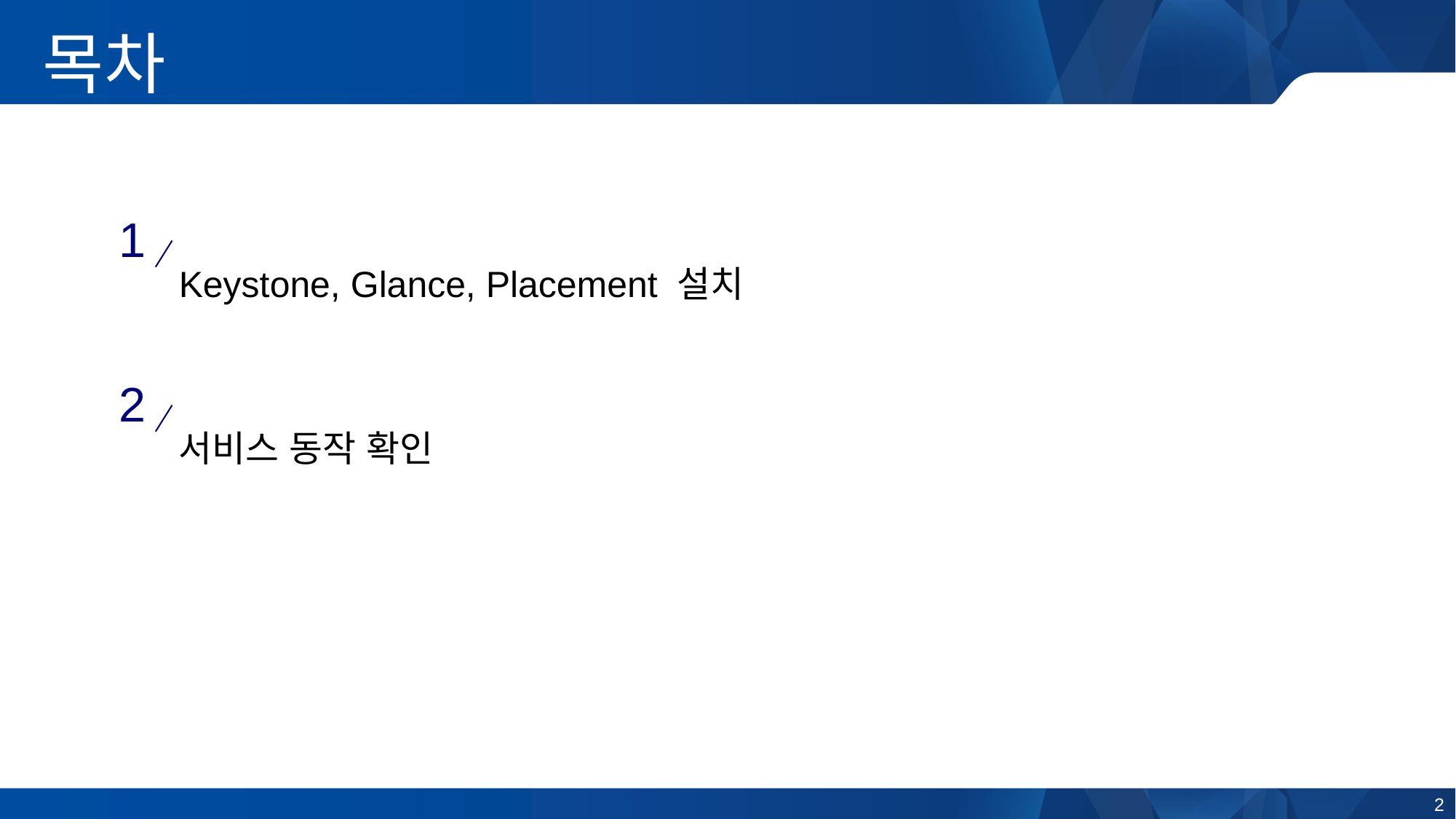

목차
1
Keystone, Glance, Placement 설치
2
서비스 동작 확인
2